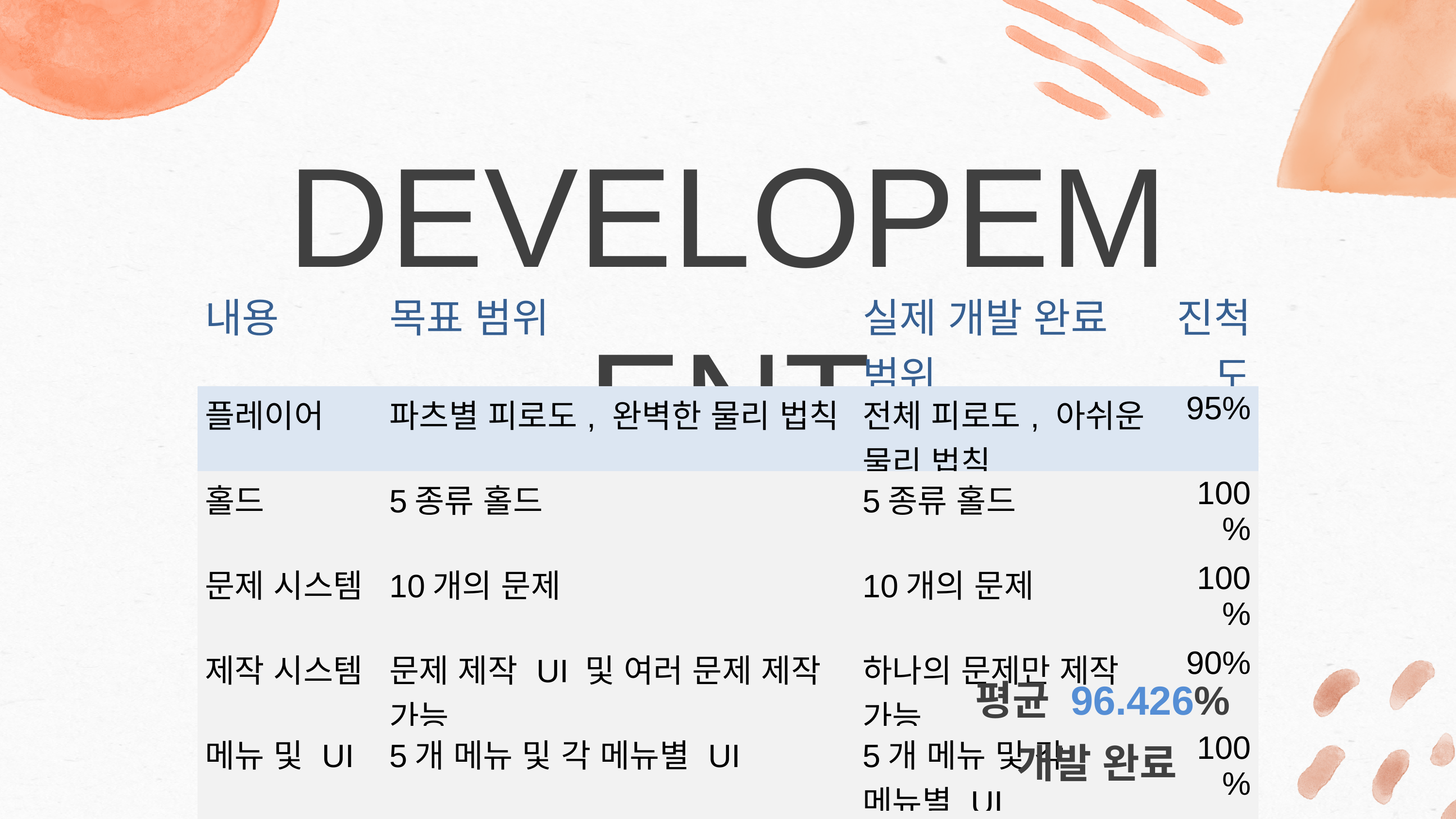

DEVELOPEMENT SCHEDULE
| 내용 | 목표 범위 | 실제 개발 완료 범위 | 진척도 |
| --- | --- | --- | --- |
| 플레이어 | 파츠별 피로도, 완벽한 물리 법칙 | 전체 피로도, 아쉬운 물리 법칙 | 95% |
| 홀드 | 5종류 홀드 | 5종류 홀드 | 100% |
| 문제 시스템 | 10개의 문제 | 10개의 문제 | 100% |
| 제작 시스템 | 문제 제작 UI 및 여러 문제 제작 가능 | 하나의 문제만 제작 가능 | 90% |
| 메뉴 및 UI | 5개 메뉴 및 각 메뉴별 UI | 5개 메뉴 및 각 메뉴별 UI | 100% |
| 커스터마이징 | 각 파츠별 선택지 3가지 | 액세서리로 대체 | 90% |
| 사운드 | 사운드 직접 개발 | 사운드 2개 직접 개발 | 100% |
평균 96.426% 개발 완료